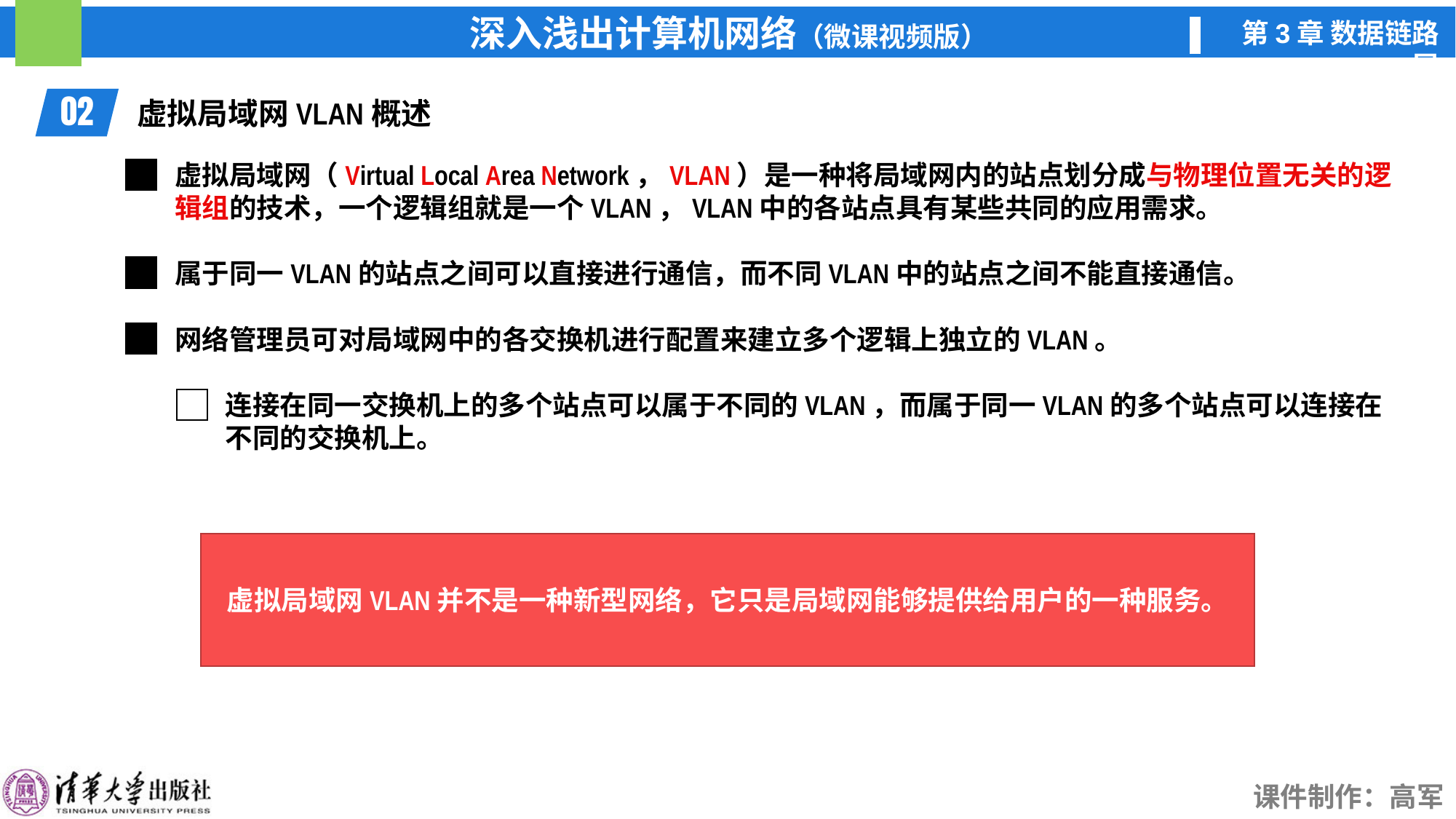

02
虚拟局域网VLAN概述
虚拟局域网（Virtual Local Area Network，VLAN）是一种将局域网内的站点划分成与物理位置无关的逻辑组的技术，一个逻辑组就是一个VLAN，VLAN中的各站点具有某些共同的应用需求。

属于同一VLAN的站点之间可以直接进行通信，而不同VLAN中的站点之间不能直接通信。

网络管理员可对局域网中的各交换机进行配置来建立多个逻辑上独立的VLAN。

连接在同一交换机上的多个站点可以属于不同的VLAN，而属于同一VLAN的多个站点可以连接在不同的交换机上。

虚拟局域网VLAN并不是一种新型网络，它只是局域网能够提供给用户的一种服务。